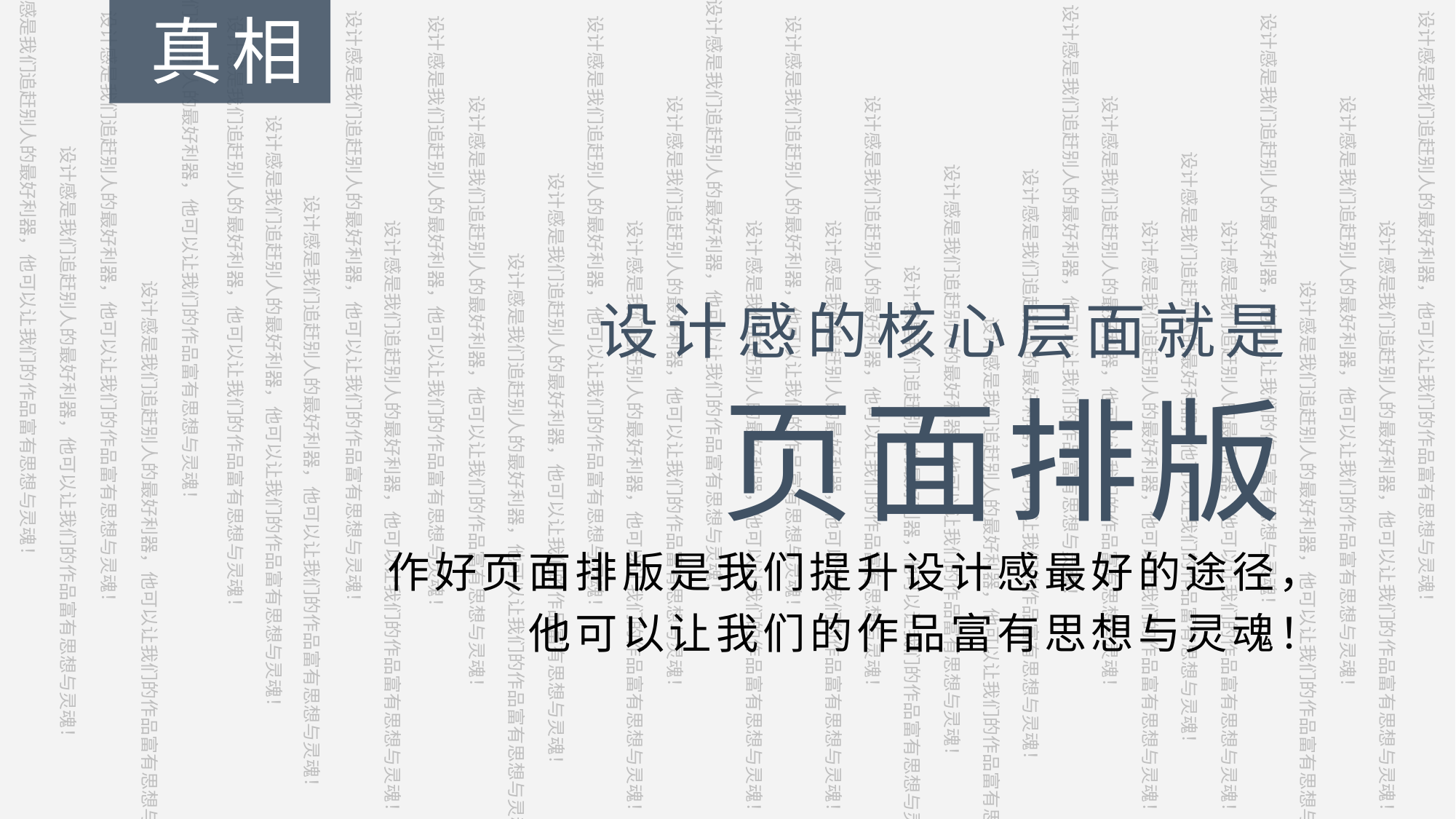

真相

设计感的核心层面就是
页面排版
作好页面排版是我们提升设计感最好的途径，
他可以让我们的作品富有思想与灵魂！